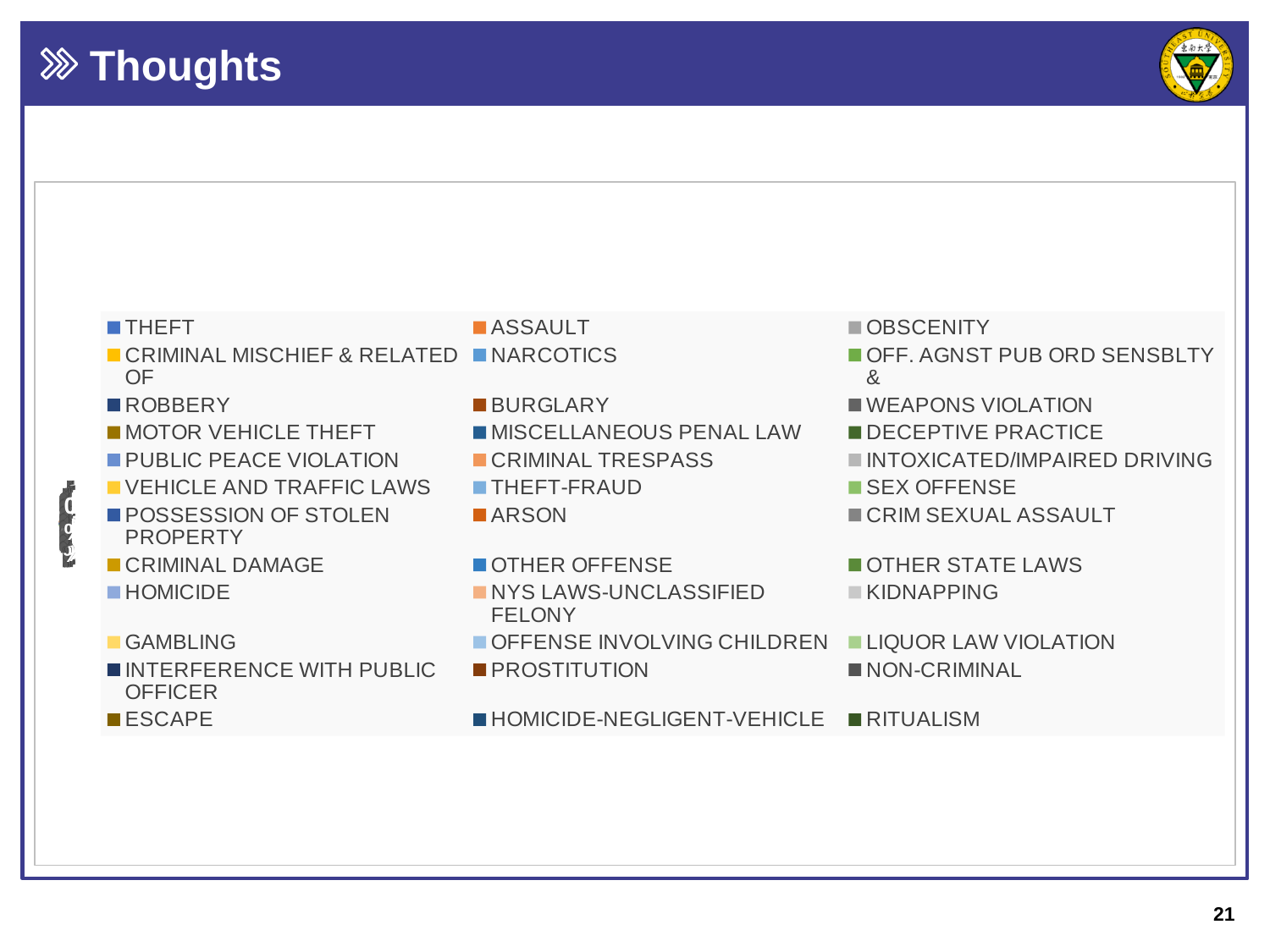

Thoughts

### Chart

| Category | 销售额 |
|---|---|
| THEFT  | 50730.0 |
| ASSAULT  | 28505.0 |
| OBSCENITY  | 24871.0 |
| CRIMINAL MISCHIEF & RELATED OF  | 21772.0 |
| NARCOTICS  | 15655.0 |
| OFF. AGNST PUB ORD SENSBLTY &  | 12585.0 |
| ROBBERY  | 8438.0 |
| BURGLARY  | 8280.0 |
| WEAPONS VIOLATION  | 5232.0 |
| MOTOR VEHICLE THEFT  | 4947.0 |
| MISCELLANEOUS PENAL LAW  | 4427.0 |
| DECEPTIVE PRACTICE  | 4343.0 |
| PUBLIC PEACE VIOLATION  | 3956.0 |
| CRIMINAL TRESPASS  | 3206.0 |
| INTOXICATED/IMPAIRED DRIVING  | 2974.0 |
| VEHICLE AND TRAFFIC LAWS  | 2889.0 |
| THEFT-FRAUD  | 2361.0 |
| SEX OFFENSE  | 2302.0 |
| POSSESSION OF STOLEN PROPERTY  | 1224.0 |
| ARSON  | 645.0 |
| CRIM SEXUAL ASSAULT  | 547.0 |
| CRIMINAL DAMAGE  | 481.0 |
| OTHER OFFENSE  | 314.0 |
| OTHER STATE LAWS  | 255.0 |
| HOMICIDE  | 228.0 |
| NYS LAWS-UNCLASSIFIED FELONY  | 152.0 |
| KIDNAPPING  | 108.0 |
| GAMBLING  | 78.0 |
| OFFENSE INVOLVING CHILDREN  | 65.0 |
| LIQUOR LAW VIOLATION  | 33.0 |
| INTERFERENCE WITH PUBLIC OFFICER  | 32.0 |
| PROSTITUTION  | 24.0 |
| NON-CRIMINAL  | 22.0 |
| ESCAPE  | 7.0 |
| HOMICIDE-NEGLIGENT-VEHICLE  | 2.0 |
| RITUALISM  | 2.0 |
21